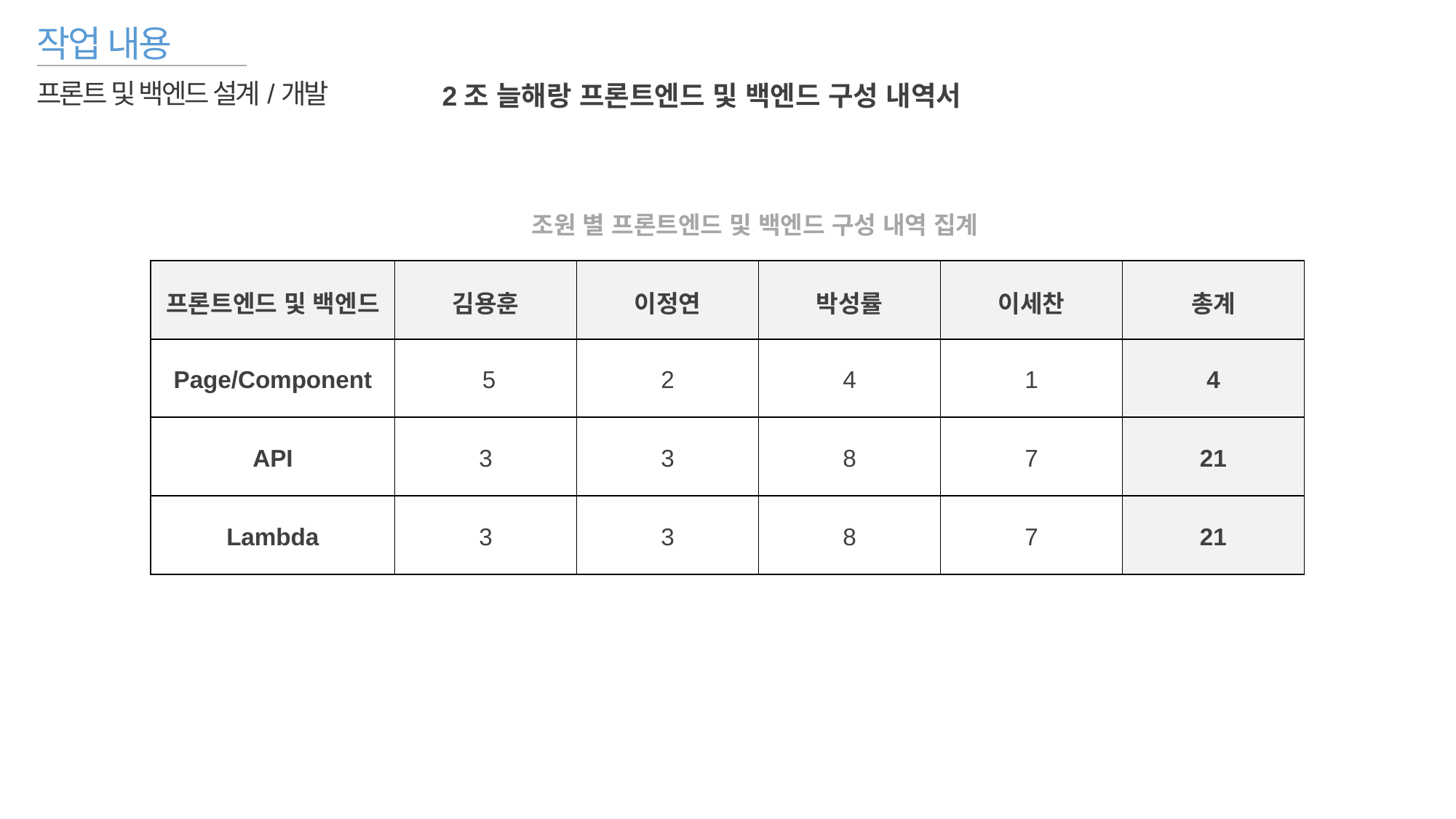

작업 내용
프론트 및 백엔드 설계/개발
2조 늘해랑 프론트엔드 및 백엔드 구성 내역서
조원 별 프론트엔드 및 백엔드 구성 내역 집계
| 프론트엔드 및 백엔드 | 김용훈 | 이정연 | 박성률 | 이세찬 | 총계 |
| --- | --- | --- | --- | --- | --- |
| Page/Component | 5 | 2 | 4 | 1 | 4 |
| API | 3 | 3 | 8 | 7 | 21 |
| Lambda | 3 | 3 | 8 | 7 | 21 |